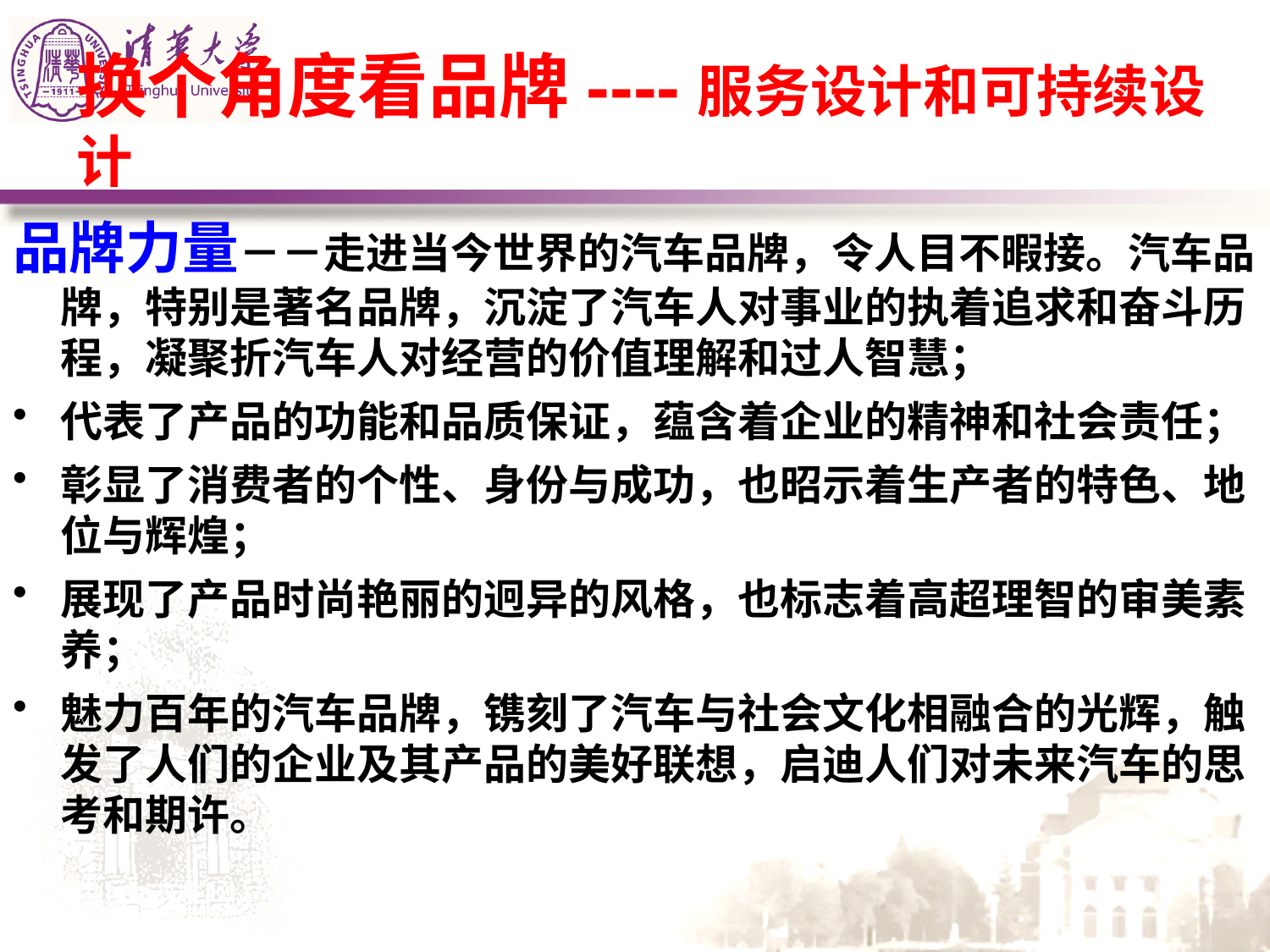

# 换个角度看品牌----服务设计和可持续设计
品牌力量－－走进当今世界的汽车品牌，令人目不暇接。汽车品牌，特别是著名品牌，沉淀了汽车人对事业的执着追求和奋斗历程，凝聚折汽车人对经营的价值理解和过人智慧；
代表了产品的功能和品质保证，蕴含着企业的精神和社会责任；
彰显了消费者的个性、身份与成功，也昭示着生产者的特色、地位与辉煌；
展现了产品时尚艳丽的迥异的风格，也标志着高超理智的审美素养；
魅力百年的汽车品牌，镌刻了汽车与社会文化相融合的光辉，触发了人们的企业及其产品的美好联想，启迪人们对未来汽车的思考和期许。